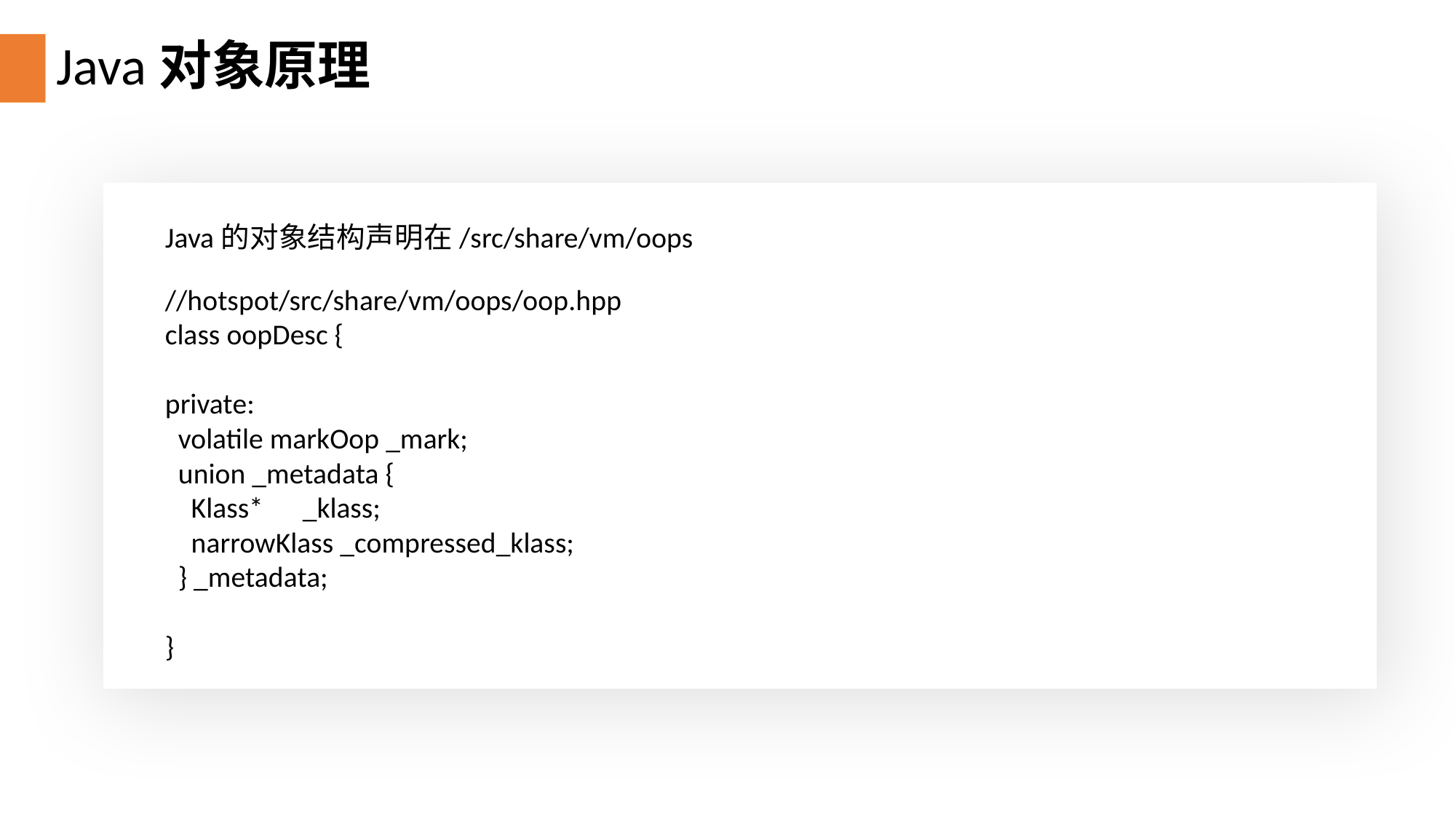

# Java对象原理

Java的对象结构声明在/src/share/vm/oops
//hotspot/src/share/vm/oops/oop.hpp
class oopDesc {

private:
  volatile markOop _mark;
  union _metadata {
    Klass*      _klass;
    narrowKlass _compressed_klass;
  } _metadata;

}